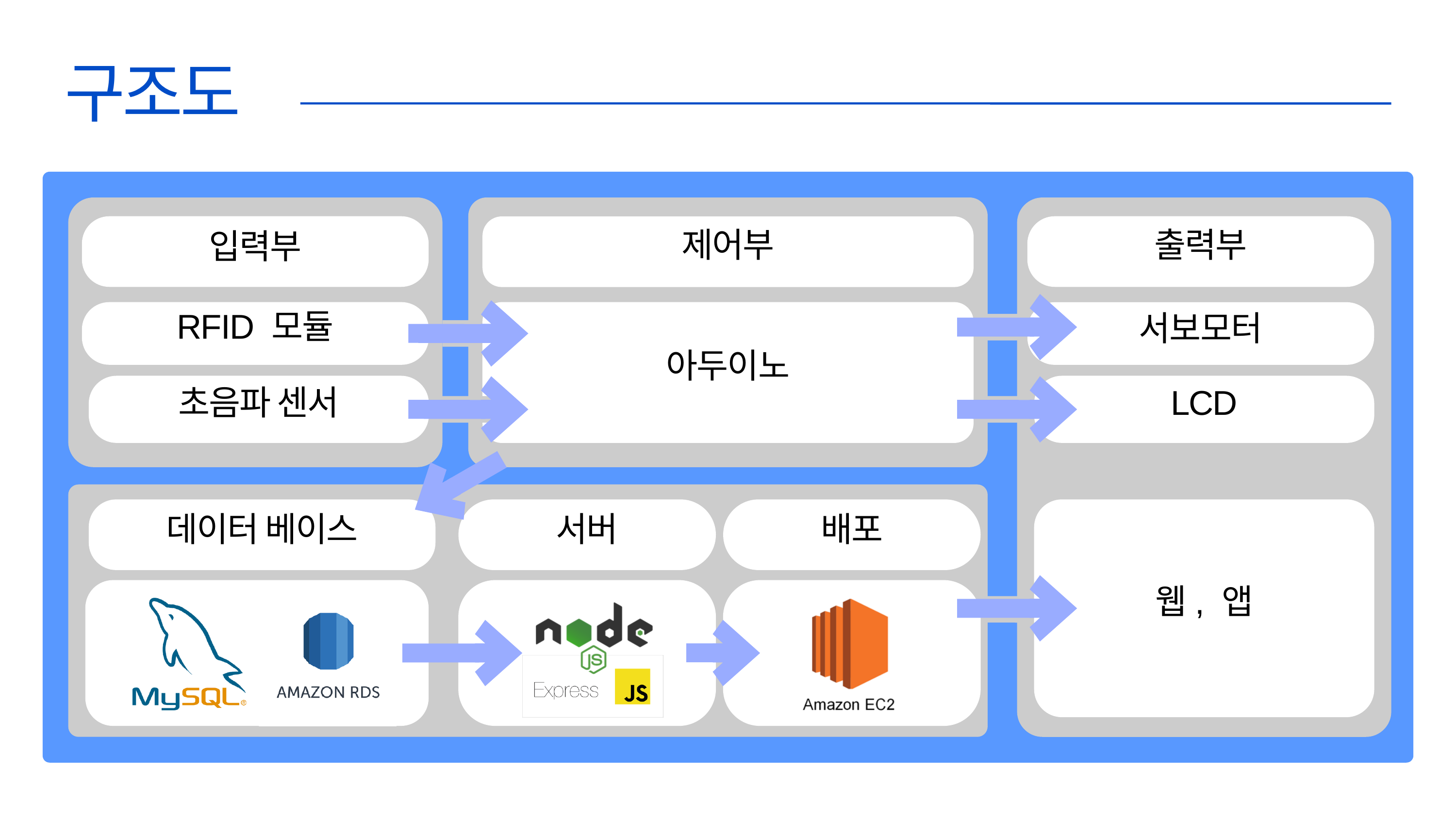

구조도

입력부

출력부

제어부

RFID 모듈

아두이노

서보모터

초음파 센서

LCD

데이터 베이스

서버

배포

웹, 앱